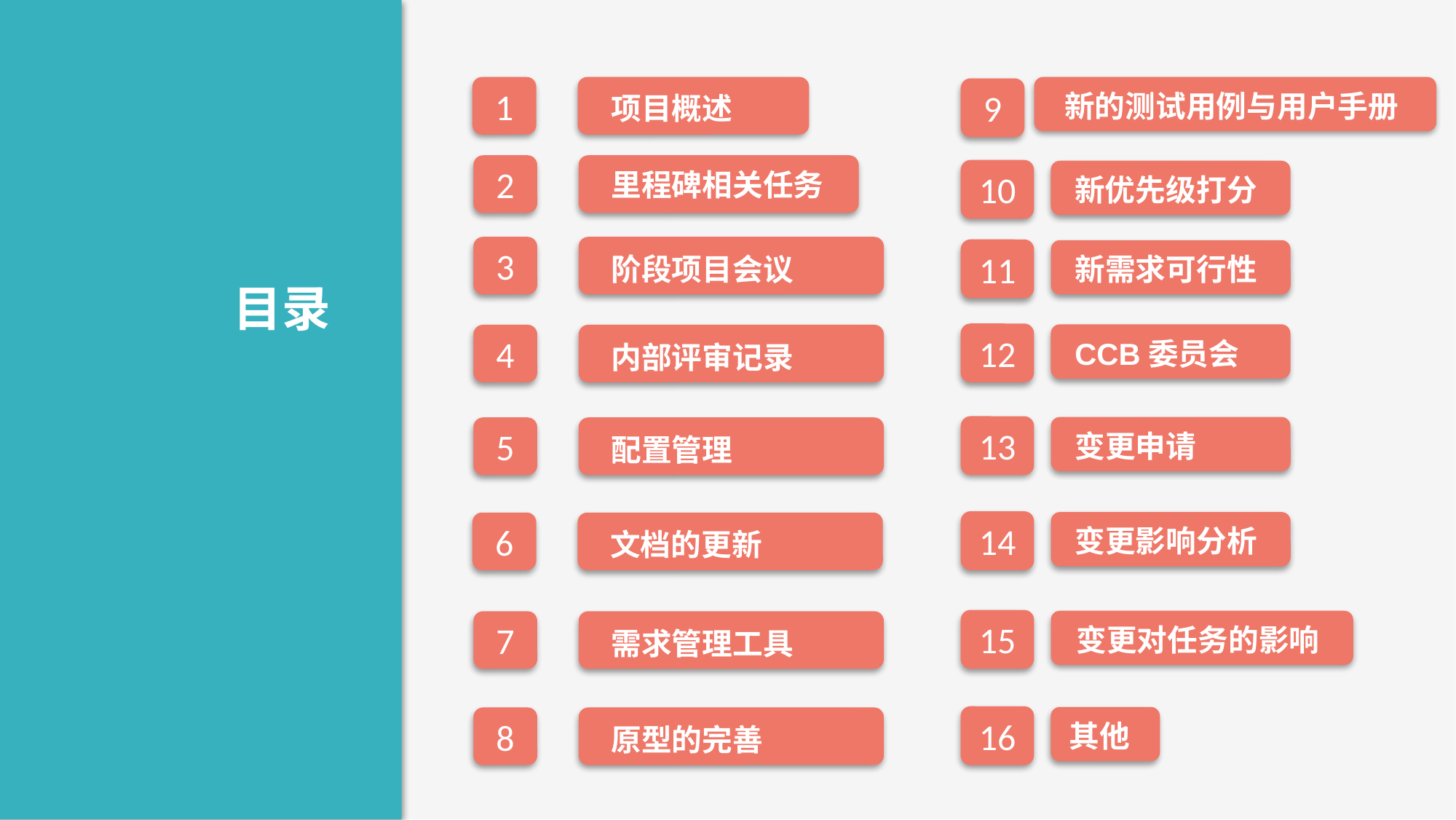

1

项目概述

新的测试用例与用户手册
9
2

里程碑相关任务
10

新优先级打分
3

阶段项目会议
11

新需求可行性
目录
12

CCB委员会
4

内部评审记录
13

变更申请
5

配置管理
14

变更影响分析
6

文档的更新
15

变更对任务的影响
7

需求管理工具
16

其他
8

原型的完善